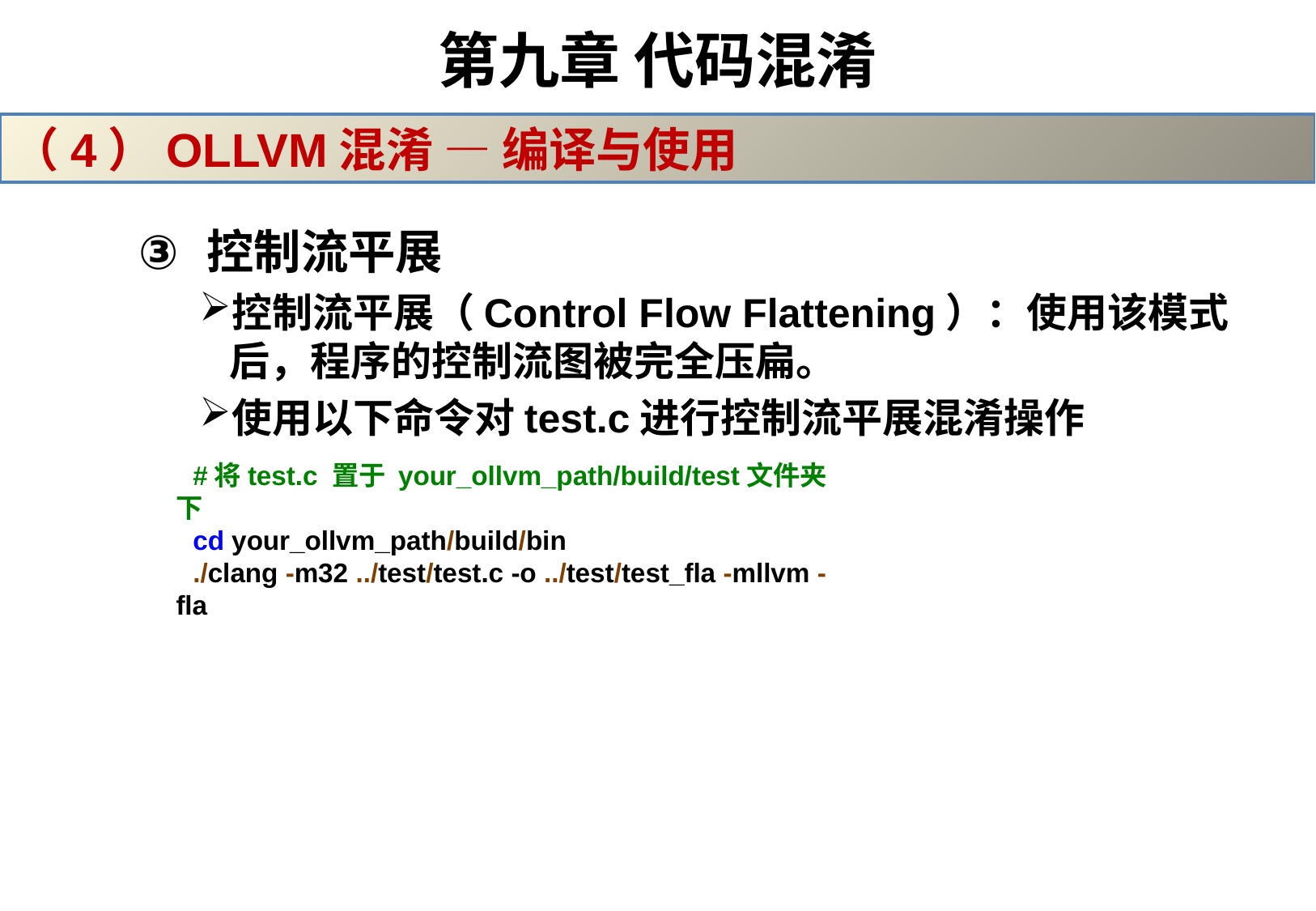

# 第九章 代码混淆
（4）OLLVM混淆 — 编译与使用
控制流平展
控制流平展（Control Flow Flattening）：使用该模式后，程序的控制流图被完全压扁。
使用以下命令对test.c进行控制流平展混淆操作
#将test.c 置于 your_ollvm_path/build/test文件夹下
cd your_ollvm_path/build/bin
./clang -m32 ../test/test.c -o ../test/test_fla -mllvm -fla